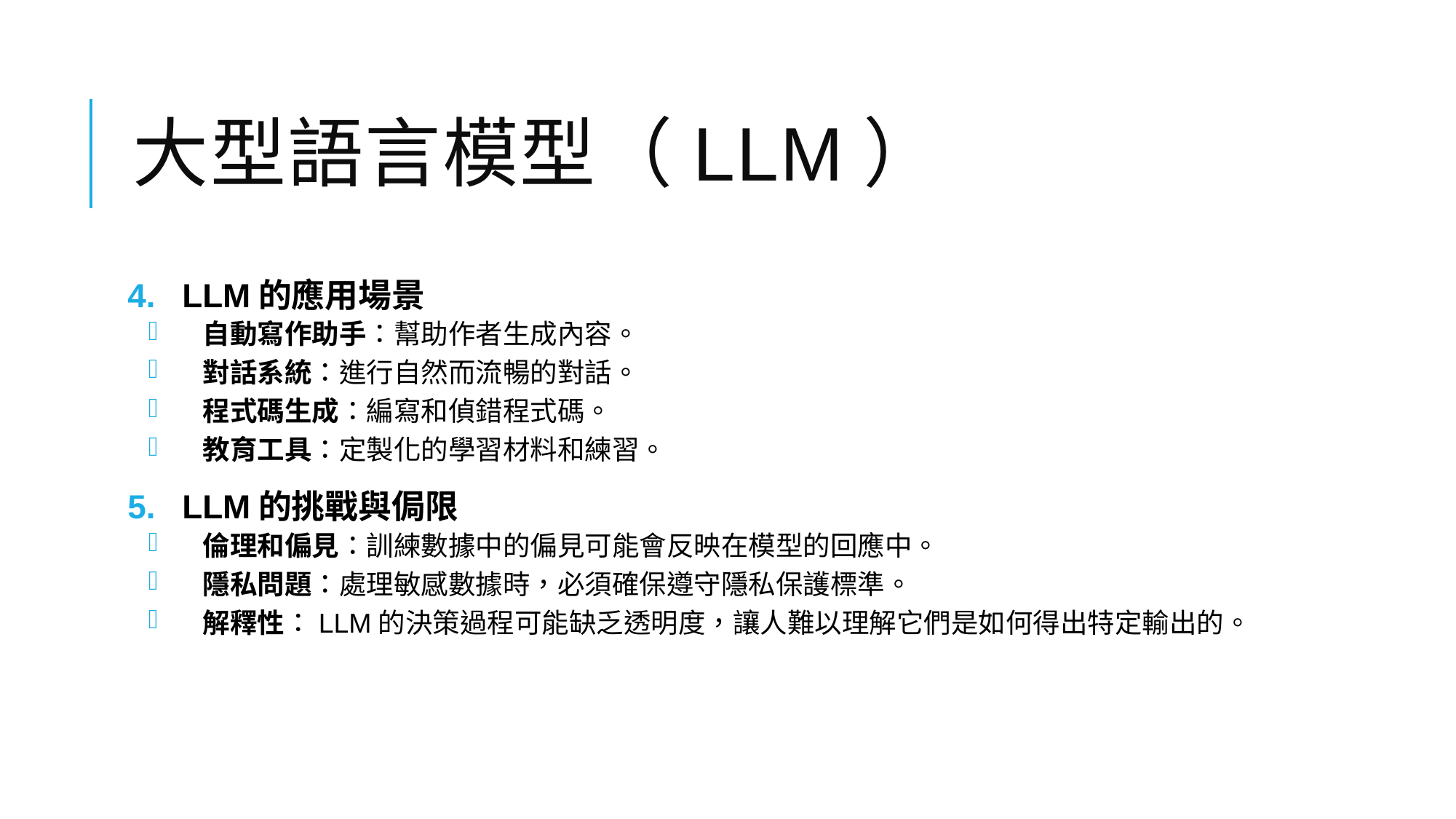

# 大型語言模型（LLM）
LLM的應用場景
自動寫作助手：幫助作者生成內容。
對話系統：進行自然而流暢的對話。
程式碼生成：編寫和偵錯程式碼。
教育工具：定製化的學習材料和練習。
LLM的挑戰與侷限
倫理和偏見：訓練數據中的偏見可能會反映在模型的回應中。
隱私問題：處理敏感數據時，必須確保遵守隱私保護標準。
解釋性：LLM的決策過程可能缺乏透明度，讓人難以理解它們是如何得出特定輸出的。